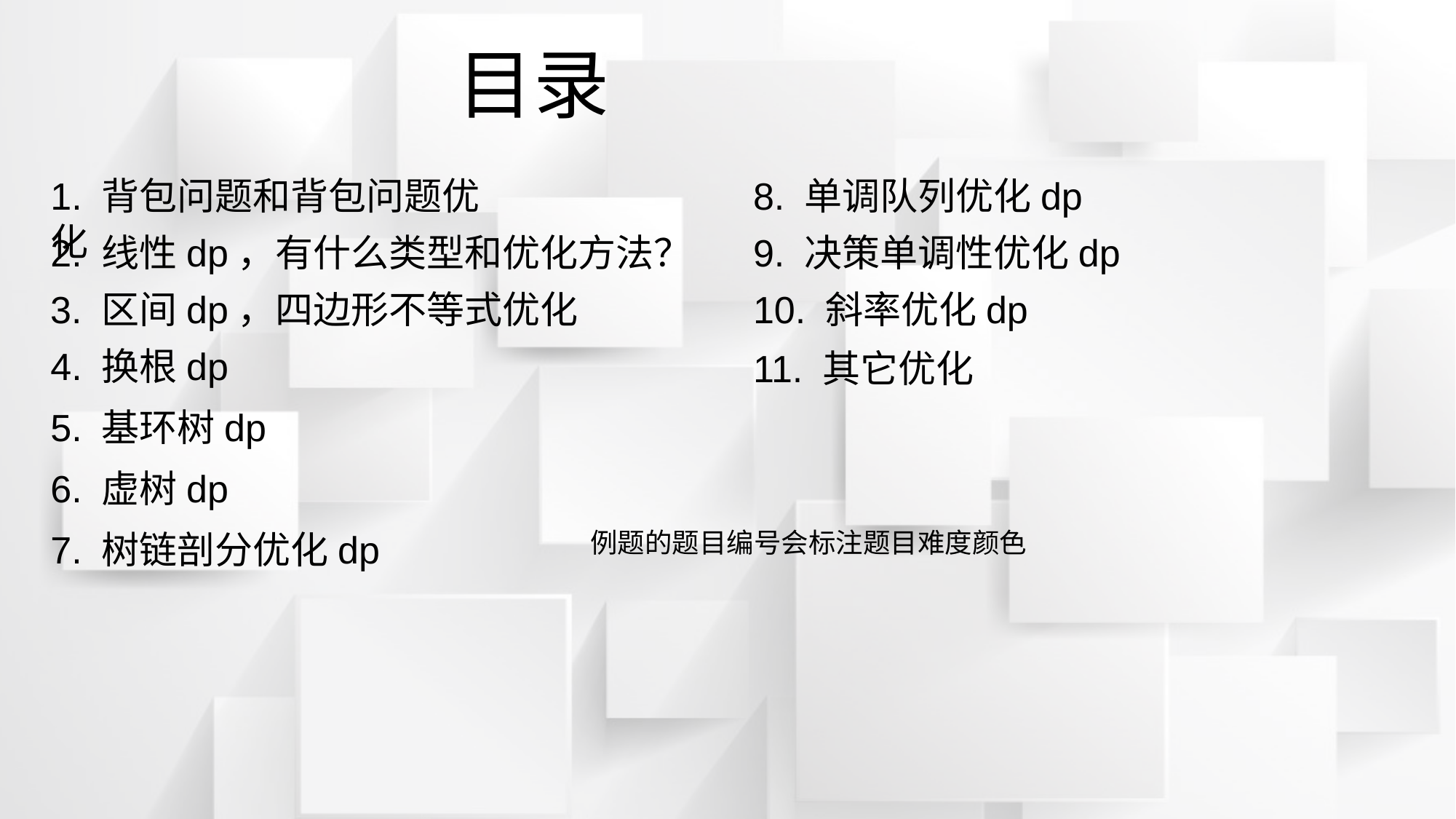

目录
1. 背包问题和背包问题优化
8. 单调队列优化dp
2. 线性dp，有什么类型和优化方法？
9. 决策单调性优化dp
3. 区间dp，四边形不等式优化
10. 斜率优化dp
4. 换根dp
11. 其它优化
5. 基环树dp
6. 虚树dp
7. 树链剖分优化dp
例题的题目编号会标注题目难度颜色